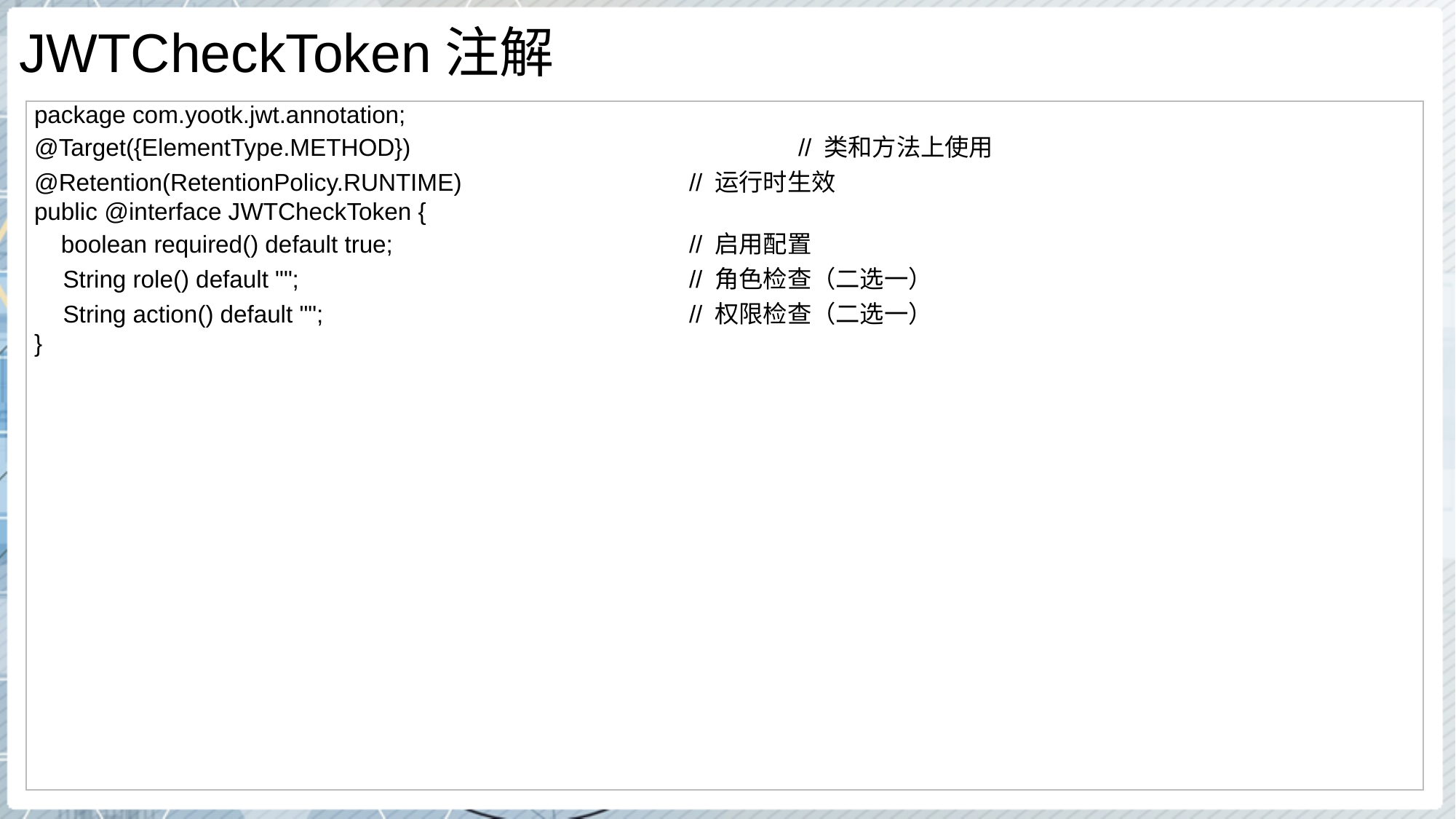

# JWTCheckToken注解
| package com.yootk.jwt.annotation; @Target({ElementType.METHOD}) // 类和方法上使用 @Retention(RetentionPolicy.RUNTIME) // 运行时生效 public @interface JWTCheckToken { boolean required() default true; // 启用配置 String role() default ""; // 角色检查（二选一） String action() default ""; // 权限检查（二选一） } |
| --- |